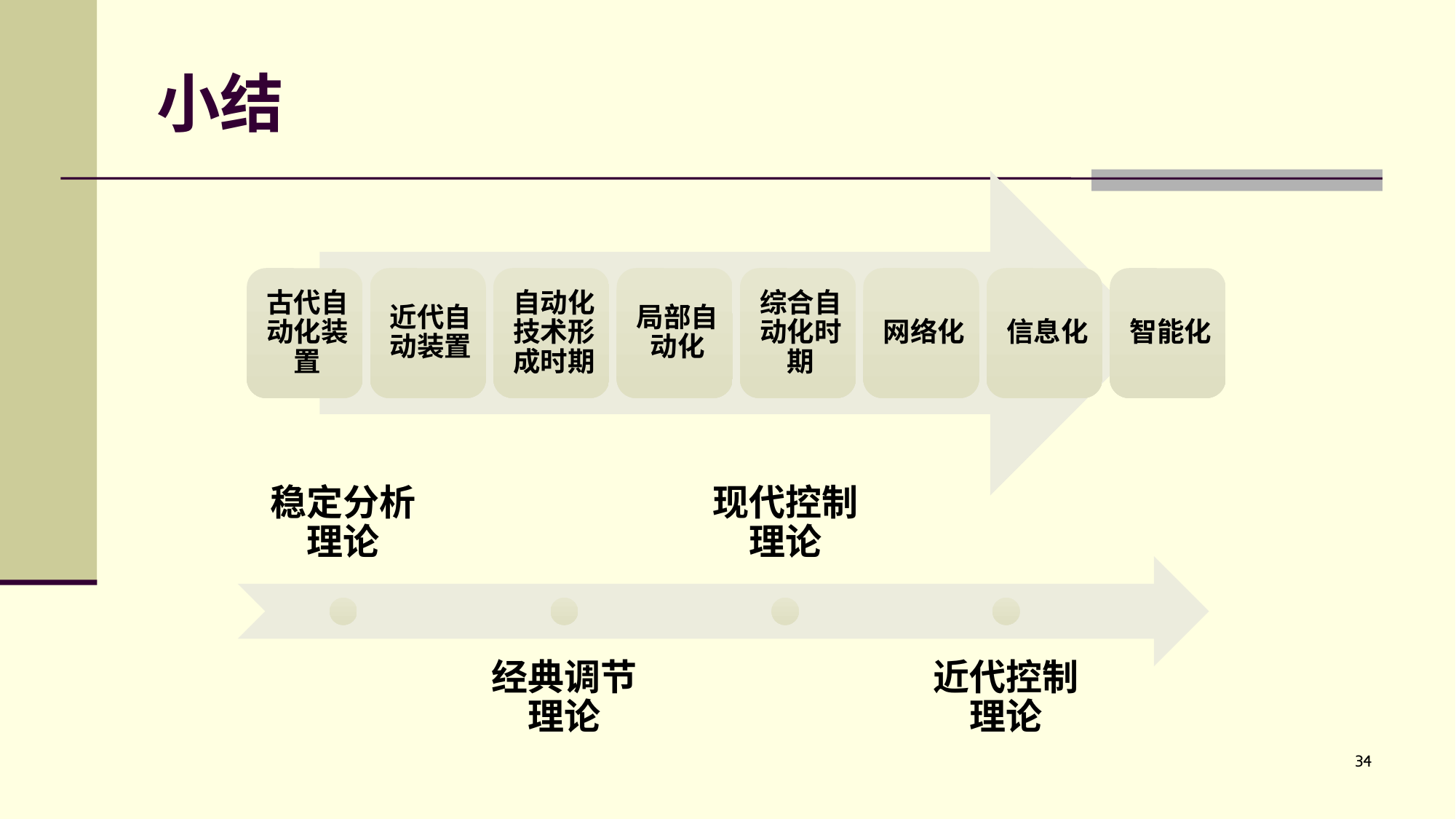

# 小结
古代自动化装置
近代自动装置
自动化技术形成时期
局部自动化
综合自动化时期
网络化
信息化
智能化
稳定分析理论
经典调节理论
现代控制理论
近代控制理论
34